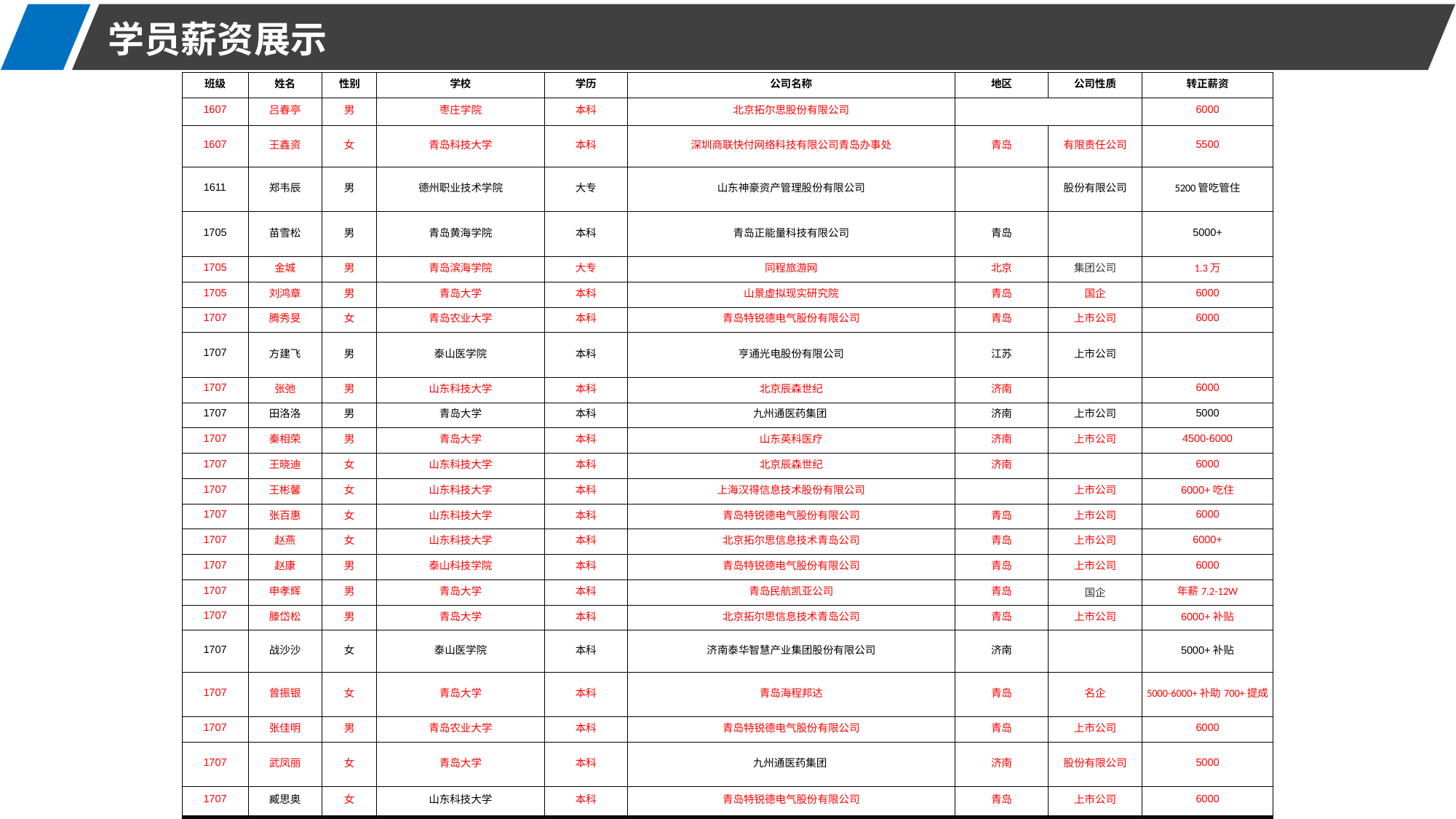

学员薪资展示
| 班级 | 姓名 | 性别 | 学校 | 学历 | 公司名称 | 地区 | 公司性质 | 转正薪资 |
| --- | --- | --- | --- | --- | --- | --- | --- | --- |
| 1607 | 吕春亭 | 男 | 枣庄学院 | 本科 | 北京拓尔思股份有限公司 |  |  | 6000 |
| 1607 | 王鑫资 | 女 | 青岛科技大学 | 本科 | 深圳商联快付网络科技有限公司青岛办事处 | 青岛 | 有限责任公司 | 5500 |
| 1611 | 郑韦辰 | 男 | 德州职业技术学院 | 大专 | 山东神豪资产管理股份有限公司 |  | 股份有限公司 | 5200管吃管住 |
| 1705 | 苗雪松 | 男 | 青岛黄海学院 | 本科 | 青岛正能量科技有限公司 | 青岛 |  | 5000+ |
| 1705 | 金城 | 男 | 青岛滨海学院 | 大专 | 同程旅游网 | 北京 | 集团公司 | 1.3万 |
| 1705 | 刘鸿章 | 男 | 青岛大学 | 本科 | 山景虚拟现实研究院 | 青岛 | 国企 | 6000 |
| 1707 | 腾秀旻 | 女 | 青岛农业大学 | 本科 | 青岛特锐德电气股份有限公司 | 青岛 | 上市公司 | 6000 |
| 1707 | 方建飞 | 男 | 泰山医学院 | 本科 | 亨通光电股份有限公司 | 江苏 | 上市公司 |  |
| 1707 | 张弛 | 男 | 山东科技大学 | 本科 | 北京辰森世纪 | 济南 |  | 6000 |
| 1707 | 田洛洛 | 男 | 青岛大学 | 本科 | 九州通医药集团 | 济南 | 上市公司 | 5000 |
| 1707 | 秦相荣 | 男 | 青岛大学 | 本科 | 山东英科医疗 | 济南 | 上市公司 | 4500-6000 |
| 1707 | 王晓迪 | 女 | 山东科技大学 | 本科 | 北京辰森世纪 | 济南 |  | 6000 |
| 1707 | 王彬馨 | 女 | 山东科技大学 | 本科 | 上海汉得信息技术股份有限公司 |  | 上市公司 | 6000+吃住 |
| 1707 | 张百惠 | 女 | 山东科技大学 | 本科 | 青岛特锐德电气股份有限公司 | 青岛 | 上市公司 | 6000 |
| 1707 | 赵燕 | 女 | 山东科技大学 | 本科 | 北京拓尔思信息技术青岛公司 | 青岛 | 上市公司 | 6000+ |
| 1707 | 赵康 | 男 | 泰山科技学院 | 本科 | 青岛特锐德电气股份有限公司 | 青岛 | 上市公司 | 6000 |
| 1707 | 申孝辉 | 男 | 青岛大学 | 本科 | 青岛民航凯亚公司 | 青岛 | 国企 | 年薪7.2-12W |
| 1707 | 滕岱松 | 男 | 青岛大学 | 本科 | 北京拓尔思信息技术青岛公司 | 青岛 | 上市公司 | 6000+补贴 |
| 1707 | 战沙沙 | 女 | 泰山医学院 | 本科 | 济南泰华智慧产业集团股份有限公司 | 济南 |  | 5000+补贴 |
| 1707 | 曾振银 | 女 | 青岛大学 | 本科 | 青岛海程邦达 | 青岛 | 名企 | 5000-6000+补助700+提成 |
| 1707 | 张佳明 | 男 | 青岛农业大学 | 本科 | 青岛特锐德电气股份有限公司 | 青岛 | 上市公司 | 6000 |
| 1707 | 武凤丽 | 女 | 青岛大学 | 本科 | 九州通医药集团 | 济南 | 股份有限公司 | 5000 |
| 1707 | 臧思奥 | 女 | 山东科技大学 | 本科 | 青岛特锐德电气股份有限公司 | 青岛 | 上市公司 | 6000 |